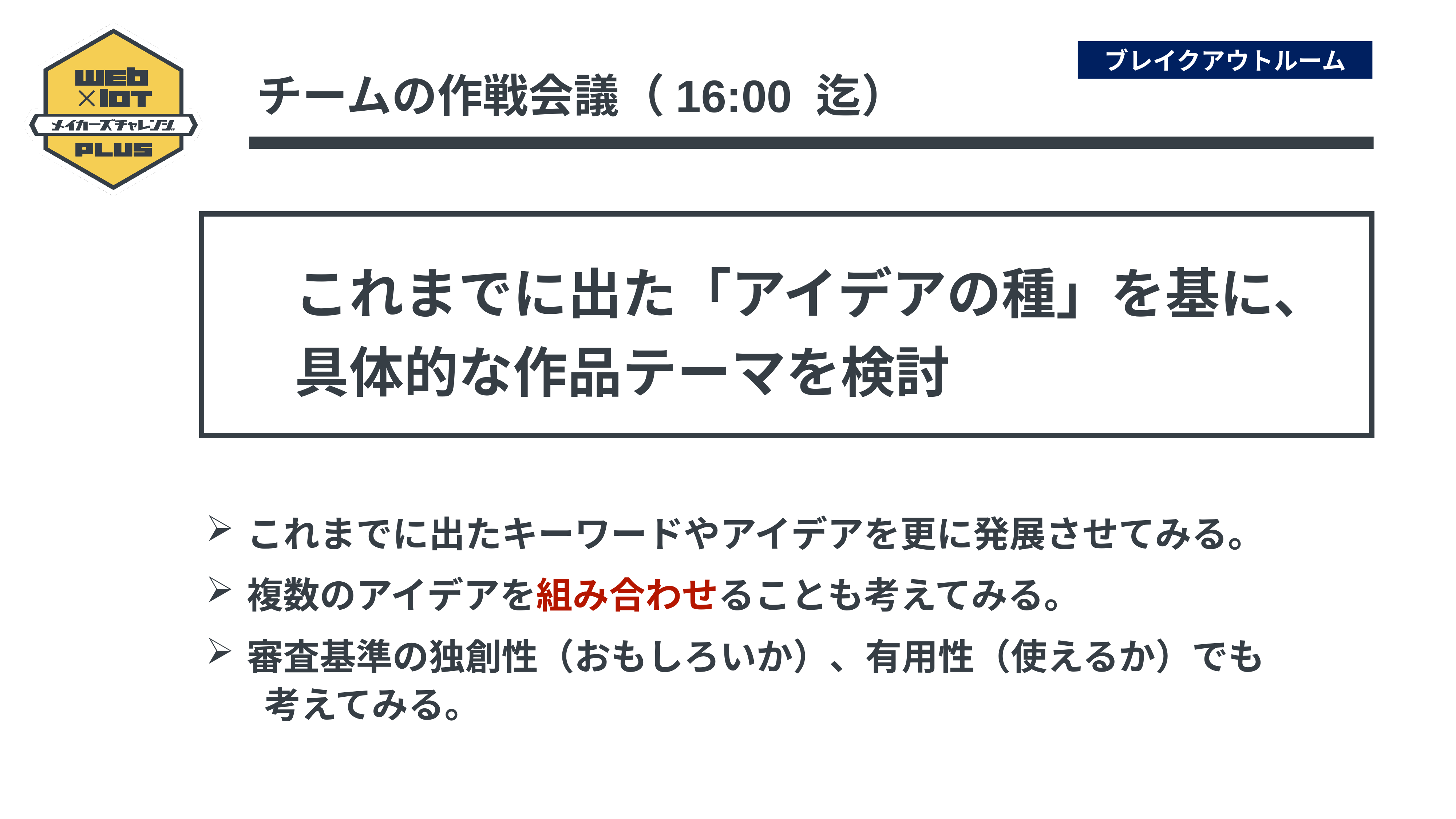

ブレイクアウトルーム
チームの作戦会議（16:00 迄）

これまでに出た「アイデアの種」を基に、
具体的な作品テーマを検討
これまでに出たキーワードやアイデアを更に発展させてみる。
複数のアイデアを組み合わせることも考えてみる。
審査基準の独創性（おもしろいか）、有用性（使えるか）でも
      考えてみる。